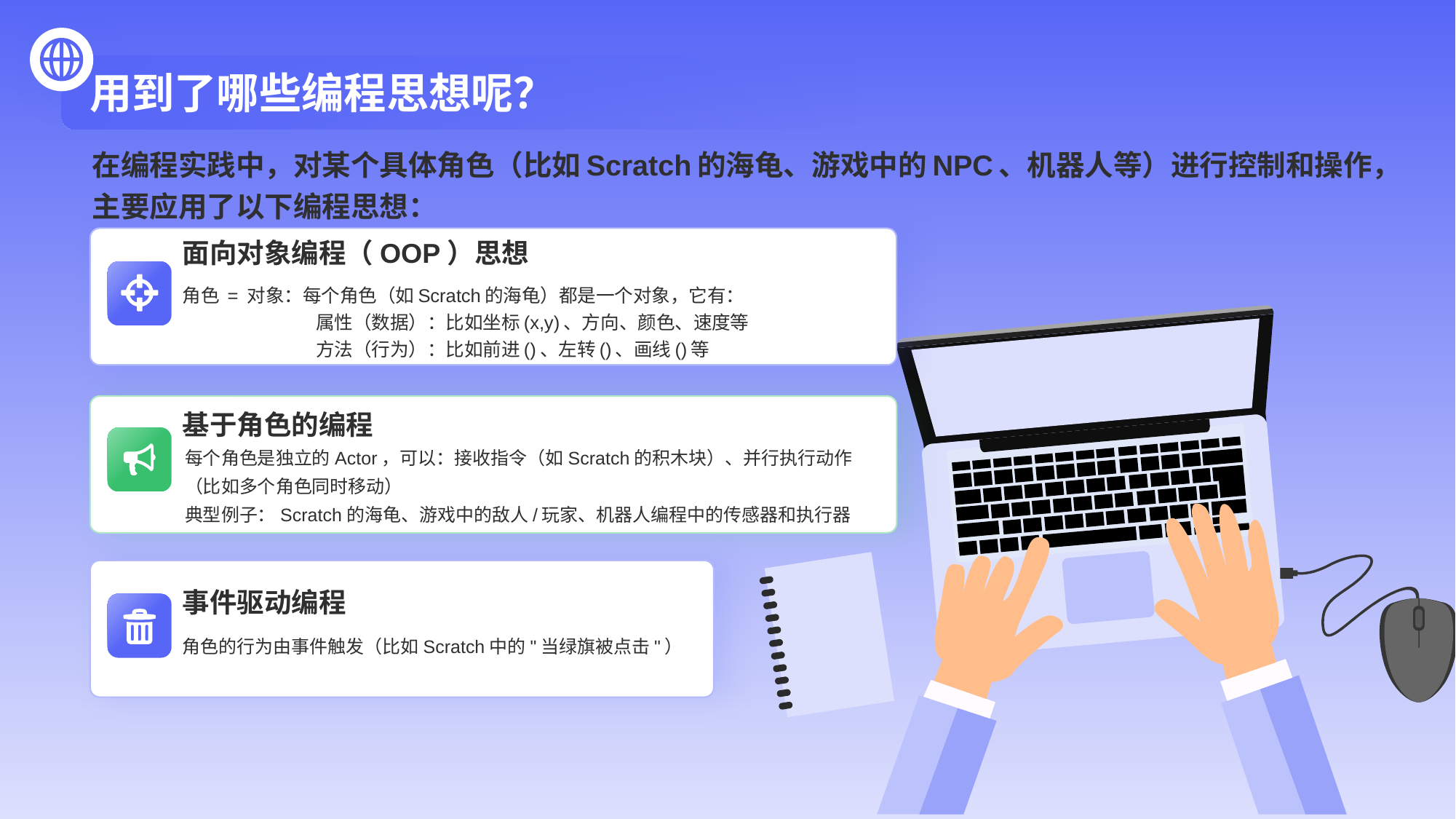

# 用到了哪些编程思想呢？
在编程实践中，对某个具体角色（比如Scratch的海龟、游戏中的NPC、机器人等）进行控制和操作，主要应用了以下编程思想：
面向对象编程（OOP）思想

角色 = 对象：每个角色（如Scratch的海龟）都是一个对象，它有：
                               属性（数据）：比如坐标(x,y)、方向、颜色、速度等
                               方法（行为）：比如前进()、左转()、画线()等

基于角色的编程

每个角色是独立的Actor，可以：接收指令（如Scratch的积木块）、并行执行动作（比如多个角色同时移动）
典型例子：Scratch的海龟、游戏中的敌人/玩家、机器人编程中的传感器和执行器

事件驱动编程

角色的行为由事件触发（比如Scratch中的"当绿旗被点击"）